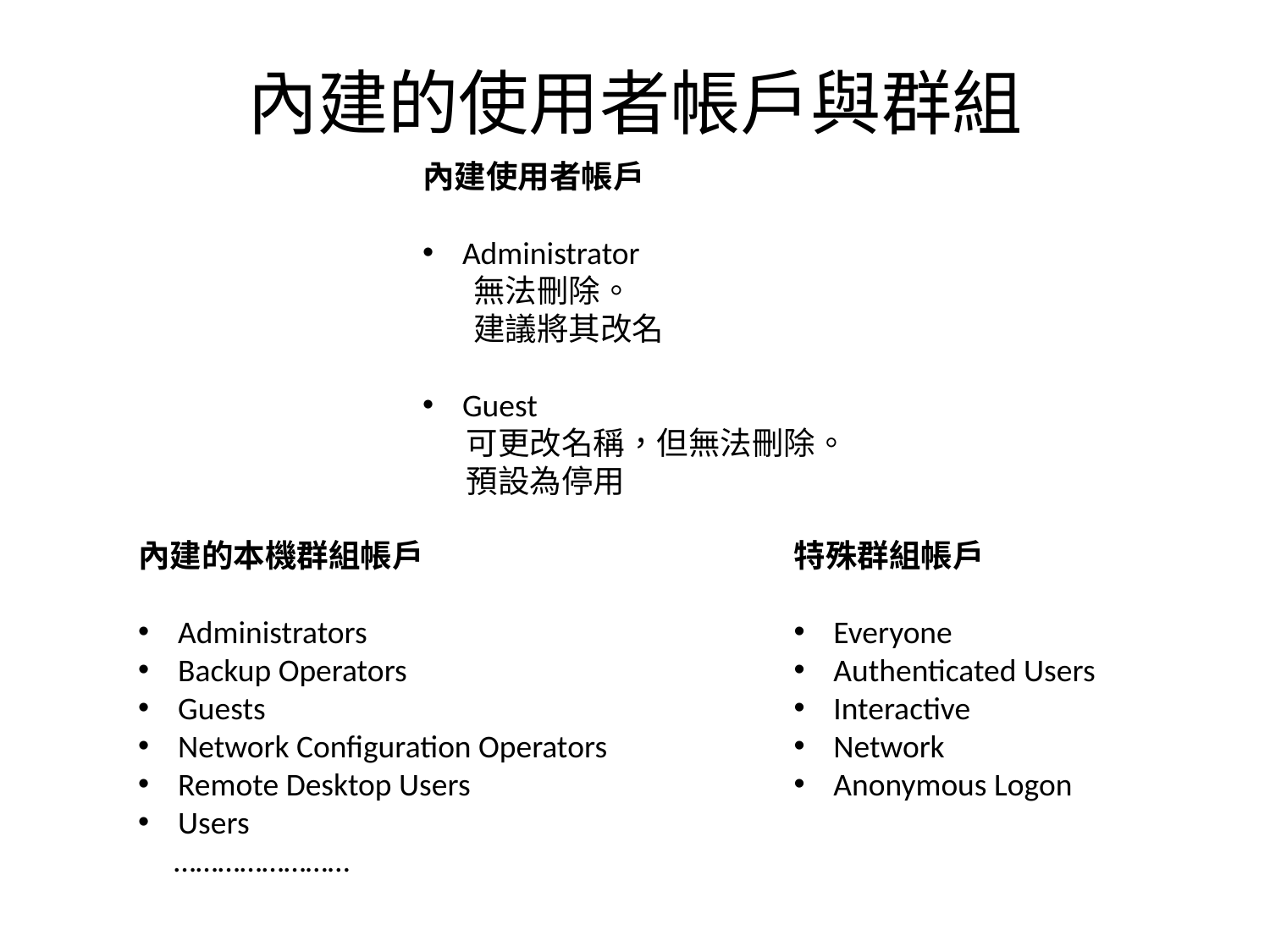

內建的使用者帳戶與群組
內建使用者帳戶

Administrator
      無法刪除。
      建議將其改名

Guest
     可更改名稱，但無法刪除。
     預設為停用

內建的本機群組帳戶

Administrators
Backup Operators
Guests
Network Configuration Operators
Remote Desktop Users
Users
     ……………………

特殊群組帳戶

Everyone
Authenticated Users
Interactive
Network
Anonymous Logon